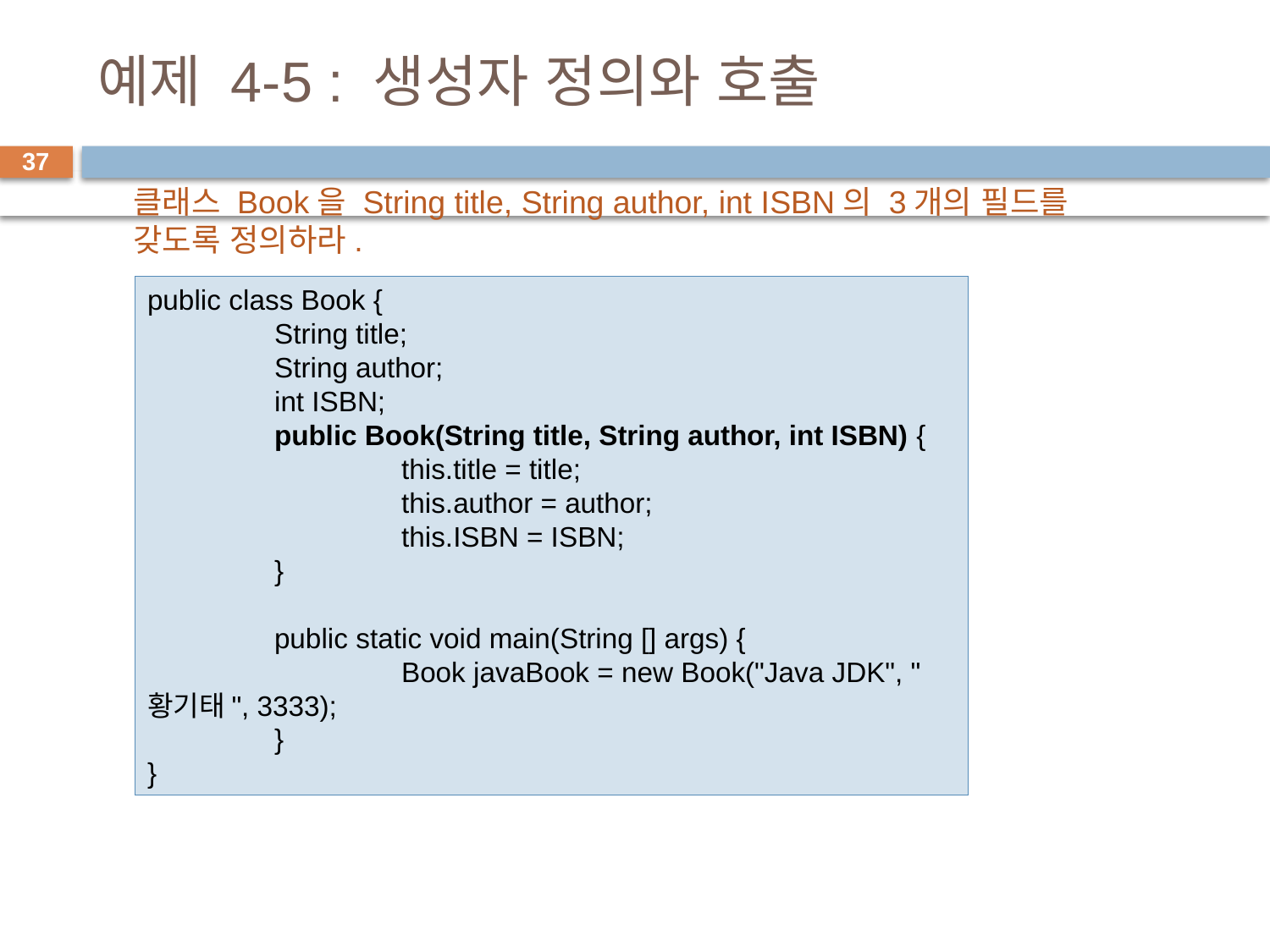

# 예제 4-5 : 생성자 정의와 호출
37
클래스 Book을 String title, String author, int ISBN의 3개의 필드를 갖도록 정의하라.
public class Book {
	String title;
	String author;
	int ISBN;
	public Book(String title, String author, int ISBN) {
		this.title = title;
		this.author = author;
		this.ISBN = ISBN;
	}

	public static void main(String [] args) {
		Book javaBook = new Book("Java JDK", "황기태", 3333);
	}
}